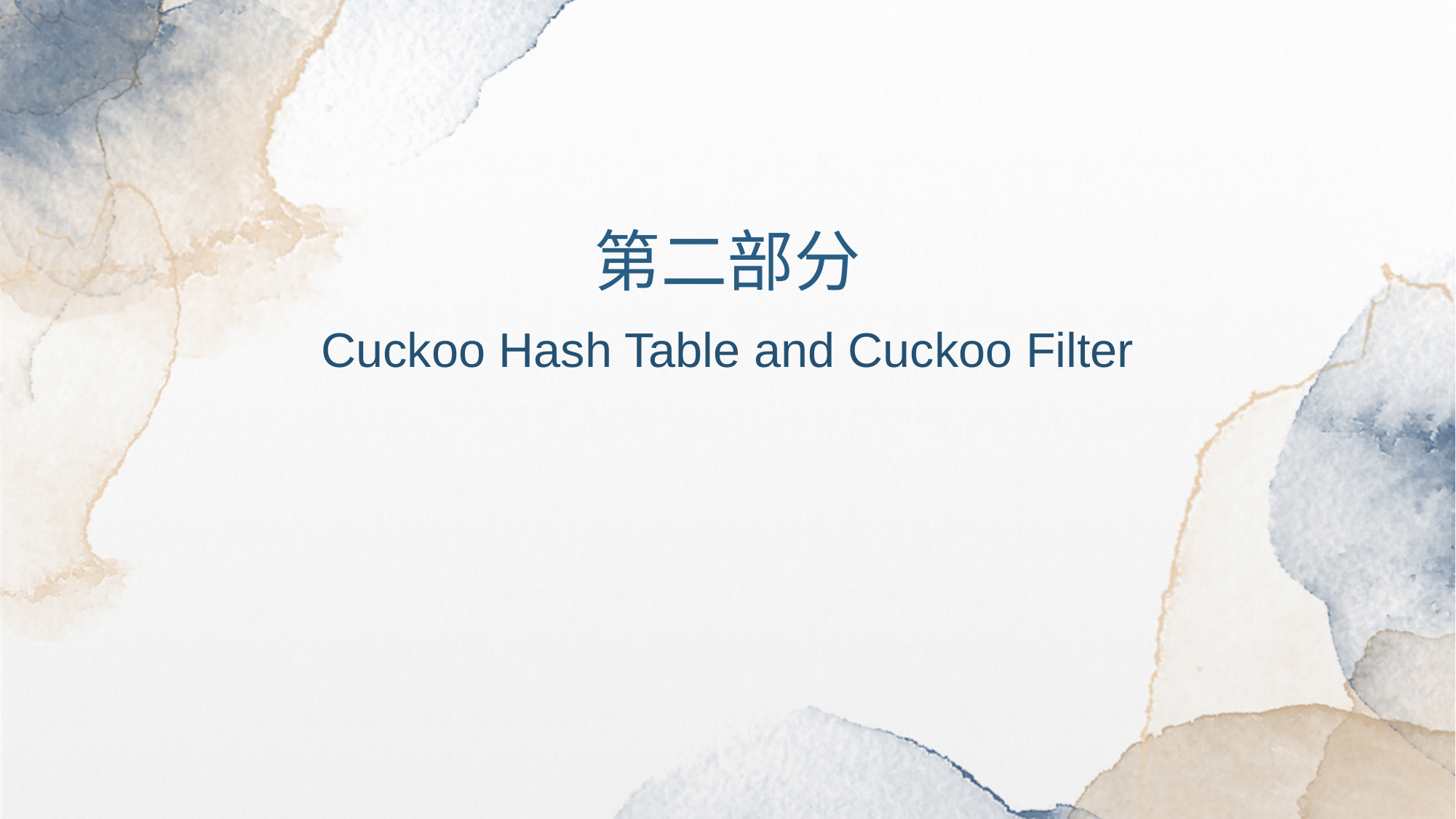

第二部分
Cuckoo Hash Table and Cuckoo Filter